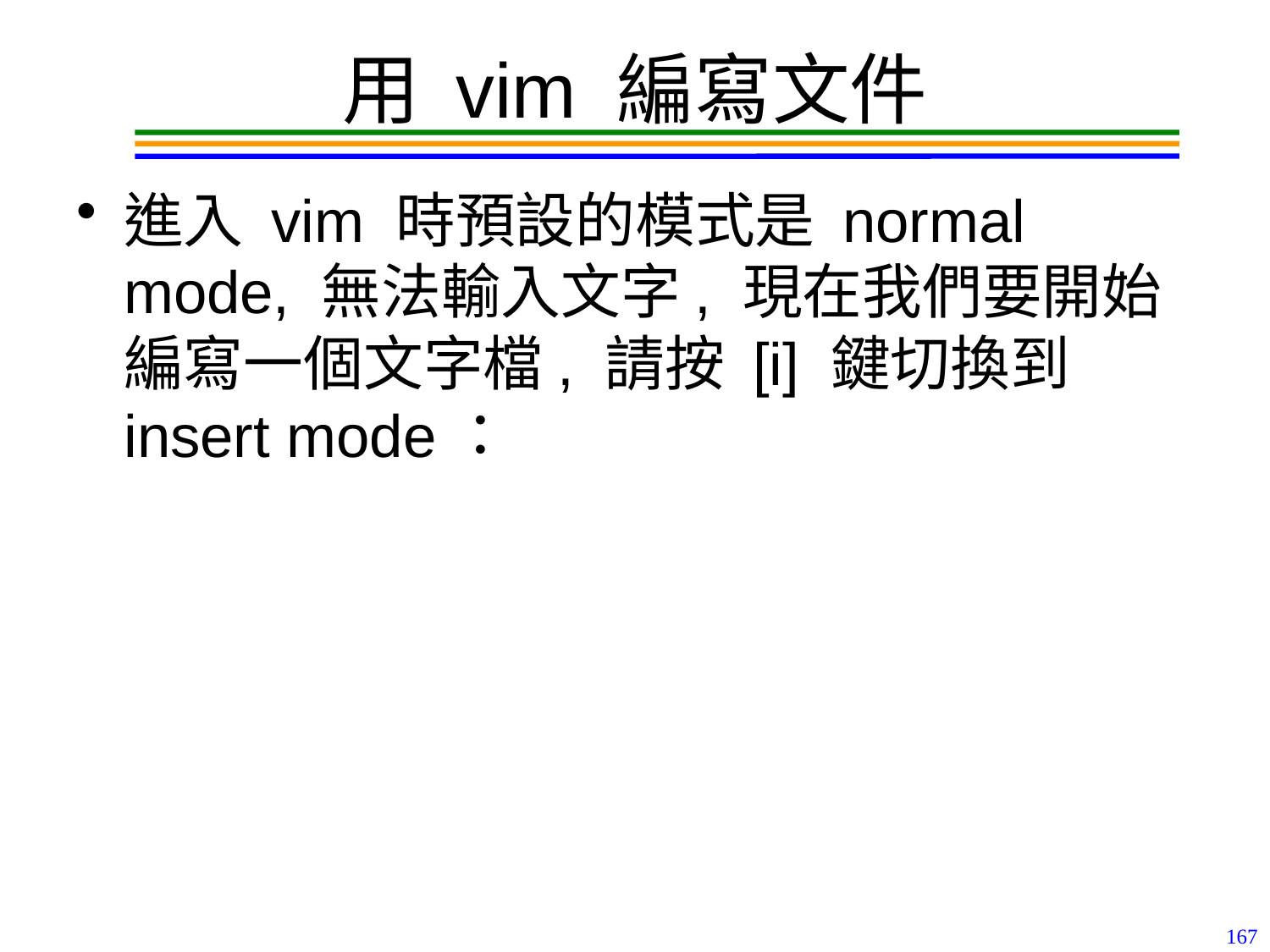

# 用 vim 編寫文件
進入 vim 時預設的模式是 normal mode, 無法輸入文字, 現在我們要開始編寫一個文字檔, 請按 [i] 鍵切換到 insert mode：

167